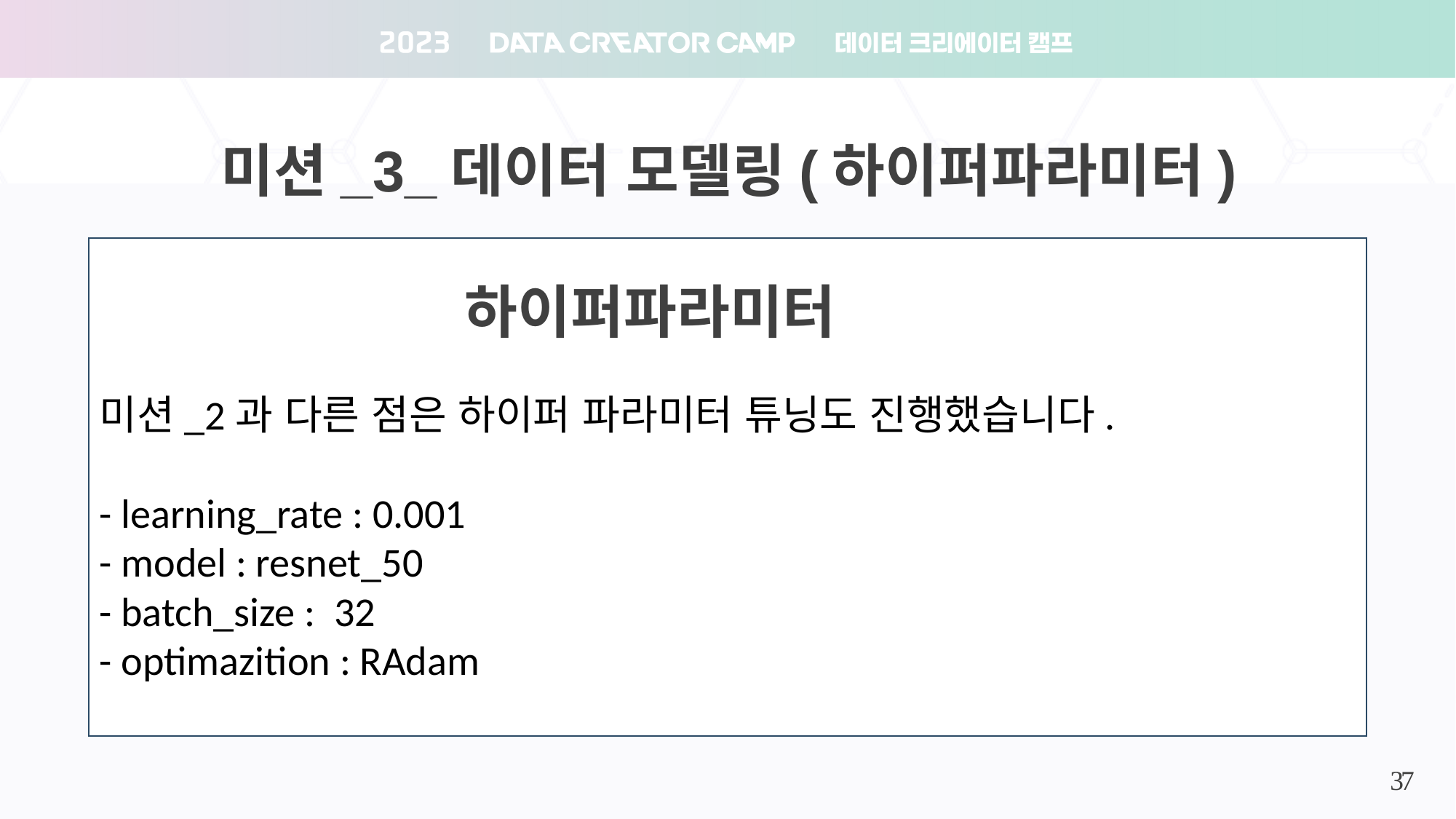

미션_3_데이터 모델링(하이퍼파라미터)

                        하이퍼파라미터

미션_2과 다른 점은 하이퍼 파라미터 튜닝도 진행했습니다.

- learning_rate : 0.001
- model : resnet_50
- batch_size :  32
- optimazition : RAdam

37